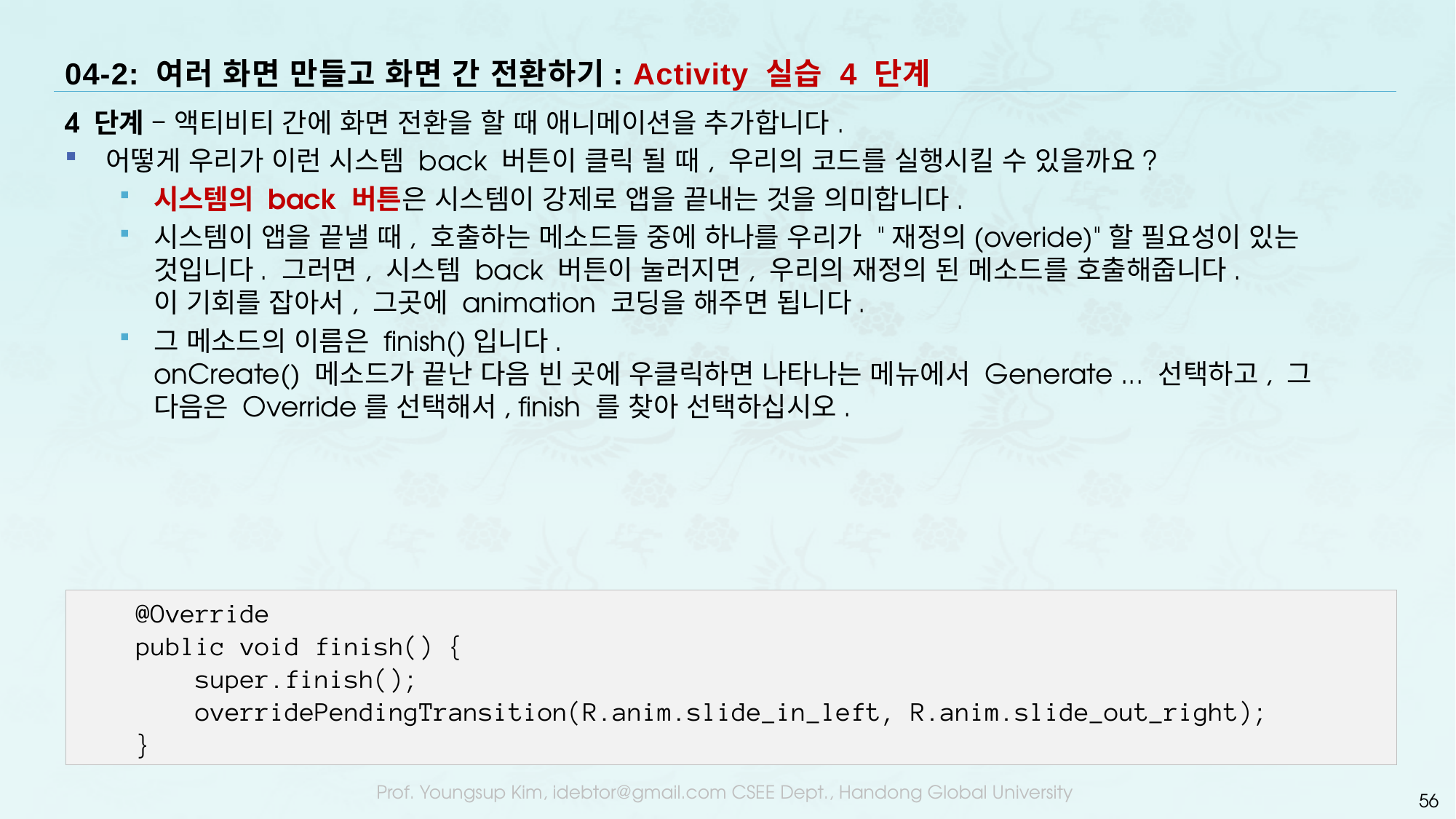

# 04-2: 여러 화면 만들고 화면 간 전환하기: Activity 실습 4 단계
4 단계 – 액티비티 간에 화면 전환을 할 때 애니메이션을 추가합니다.
어떻게 우리가 이런 시스템 back 버튼이 클릭 될 때, 우리의 코드를 실행시킬 수 있을까요?
시스템의 back 버튼은 시스템이 강제로 앱을 끝내는 것을 의미합니다.
시스템이 앱을 끝낼 때, 호출하는 메소드들 중에 하나를 우리가 "재정의(overide)"할 필요성이 있는 것입니다. 그러면, 시스템 back 버튼이 눌러지면, 우리의 재정의 된 메소드를 호출해줍니다.
이 기회를 잡아서, 그곳에 animation 코딩을 해주면 됩니다.
그 메소드의 이름은 finish()입니다.
onCreate() 메소드가 끝난 다음 빈 곳에 우클릭하면 나타나는 메뉴에서 Generate ... 선택하고, 그 다음은 Override를 선택해서, finish 를 찾아 선택하십시오.

    @Override
    public void finish() {
        super.finish();
        overridePendingTransition(R.anim.slide_in_left, R.anim.slide_out_right);
    }
56